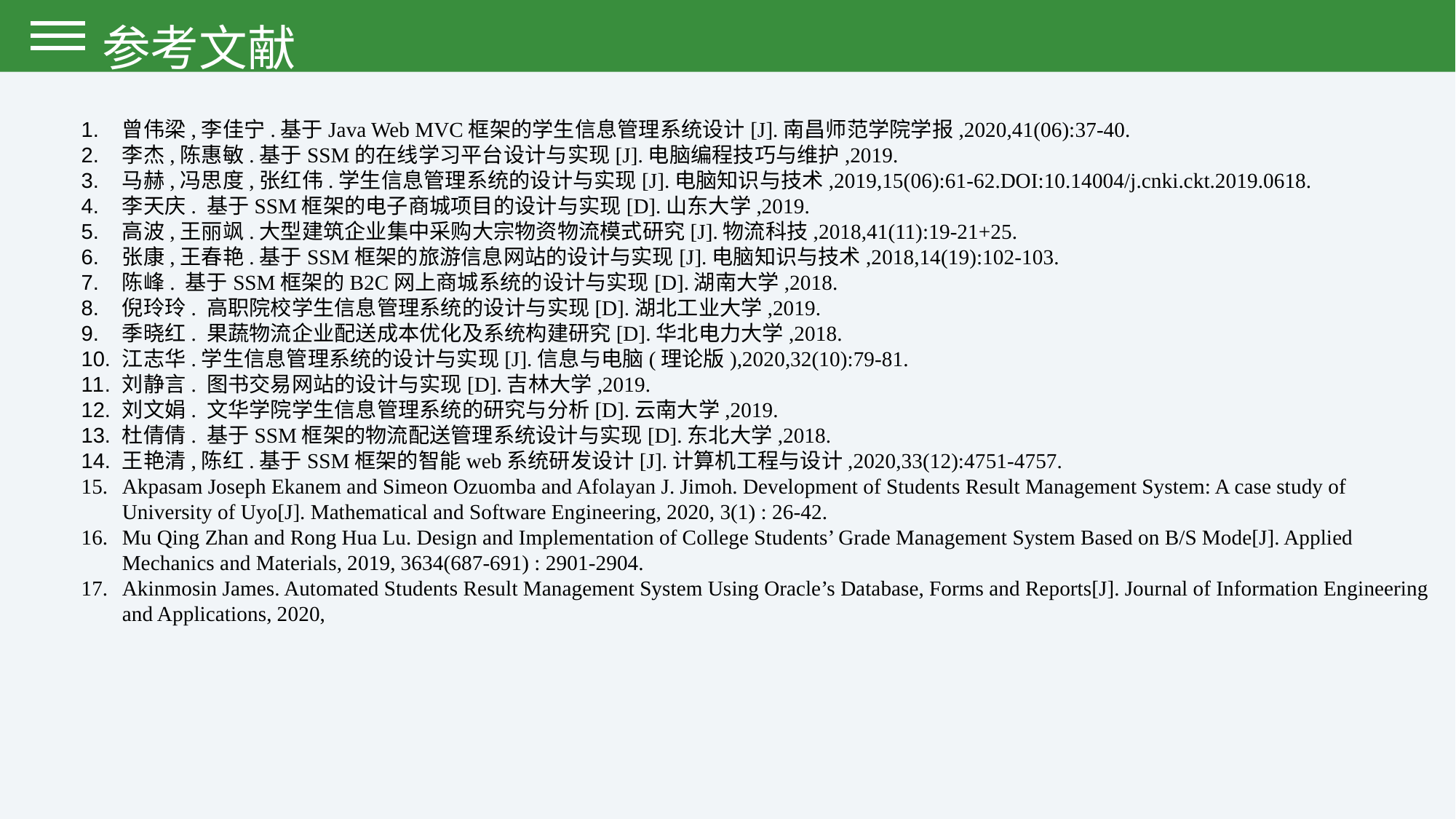

参考文献
曾伟梁,李佳宁.基于Java Web MVC框架的学生信息管理系统设计[J].南昌师范学院学报,2020,41(06):37-40.
李杰,陈惠敏.基于SSM的在线学习平台设计与实现[J].电脑编程技巧与维护,2019.
马赫,冯思度,张红伟.学生信息管理系统的设计与实现[J].电脑知识与技术,2019,15(06):61-62.DOI:10.14004/j.cnki.ckt.2019.0618.
李天庆. 基于SSM框架的电子商城项目的设计与实现[D].山东大学,2019.
高波,王丽飒.大型建筑企业集中采购大宗物资物流模式研究[J].物流科技,2018,41(11):19-21+25.
张康,王春艳.基于SSM框架的旅游信息网站的设计与实现[J].电脑知识与技术,2018,14(19):102-103.
陈峰. 基于SSM框架的B2C网上商城系统的设计与实现[D].湖南大学,2018.
倪玲玲. 高职院校学生信息管理系统的设计与实现[D].湖北工业大学,2019.
季晓红. 果蔬物流企业配送成本优化及系统构建研究[D].华北电力大学,2018.
江志华.学生信息管理系统的设计与实现[J].信息与电脑(理论版),2020,32(10):79-81.
刘静言. 图书交易网站的设计与实现[D].吉林大学,2019.
刘文娟. 文华学院学生信息管理系统的研究与分析[D].云南大学,2019.
杜倩倩. 基于SSM框架的物流配送管理系统设计与实现[D].东北大学,2018.
王艳清,陈红.基于SSM框架的智能web系统研发设计[J].计算机工程与设计,2020,33(12):4751-4757.
Akpasam Joseph Ekanem and Simeon Ozuomba and Afolayan J. Jimoh. Development of Students Result Management System: A case study of University of Uyo[J]. Mathematical and Software Engineering, 2020, 3(1) : 26-42.
Mu Qing Zhan and Rong Hua Lu. Design and Implementation of College Students’ Grade Management System Based on B/S Mode[J]. Applied Mechanics and Materials, 2019, 3634(687-691) : 2901-2904.
Akinmosin James. Automated Students Result Management System Using Oracle’s Database, Forms and Reports[J]. Journal of Information Engineering and Applications, 2020,